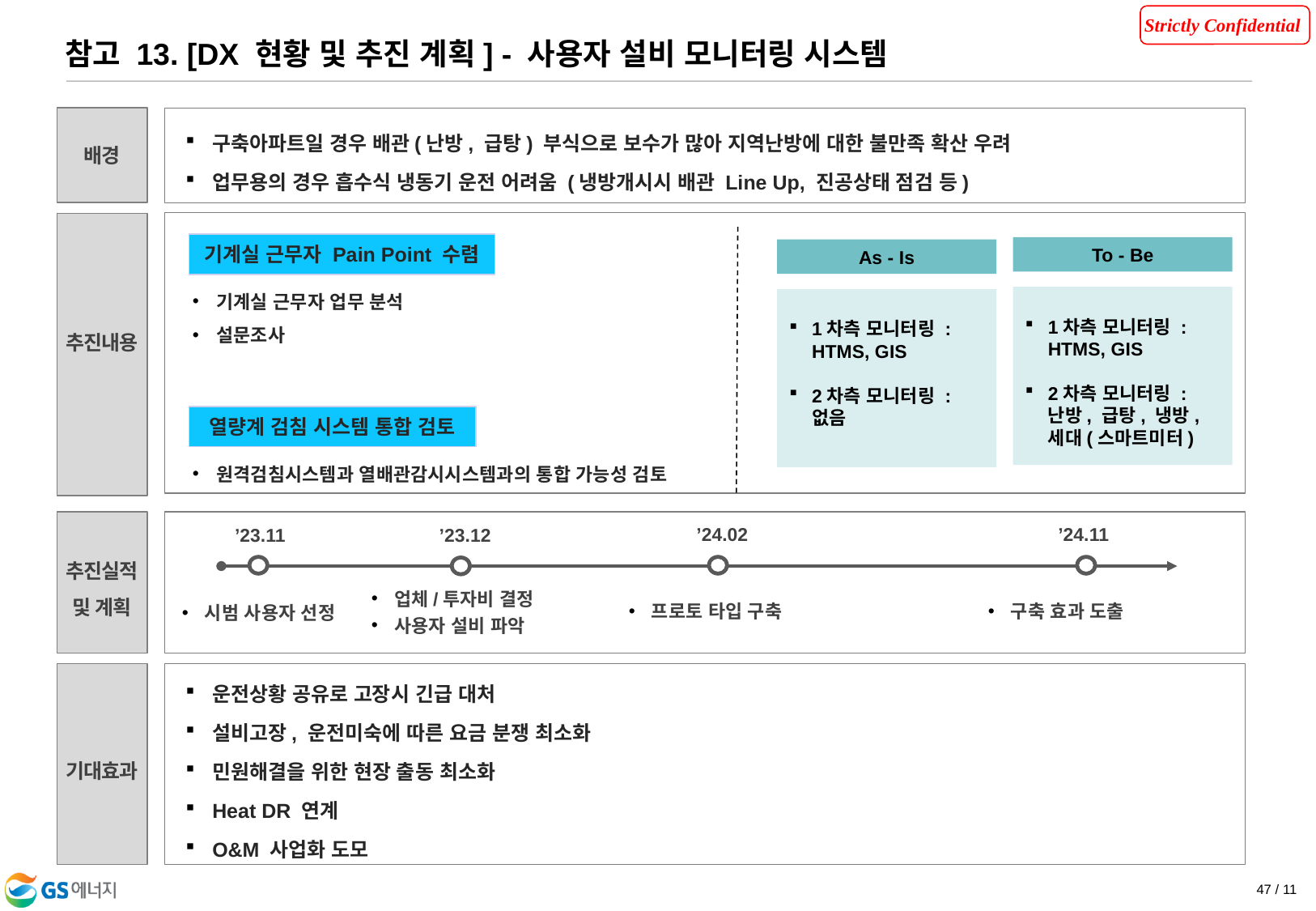

참고 13. [DX 현황 및 추진 계획] - 사용자 설비 모니터링 시스템
배경
구축아파트일 경우 배관(난방, 급탕) 부식으로 보수가 많아 지역난방에 대한 불만족 확산 우려
업무용의 경우 흡수식 냉동기 운전 어려움 (냉방개시시 배관 Line Up, 진공상태 점검 등)

추진내용

기계실 근무자 Pain Point 수렴
To - Be
As - Is
기계실 근무자 업무 분석
설문조사

1차측 모니터링 : HTMS, GIS

2차측 모니터링 :난방, 급탕, 냉방,세대(스마트미터)

1차측 모니터링 : HTMS, GIS

2차측 모니터링 :없음
열량계 검침 시스템 통합 검토
원격검침시스템과 열배관감시시스템과의 통합 가능성 검토

추진실적
및 계획
’24.02
’24.11
’23.12
’23.11

업체/투자비 결정
사용자 설비 파악
시범 사용자 선정
구축 효과 도출
프로토 타입 구축
운전상황 공유로 고장시 긴급 대처
설비고장, 운전미숙에 따른 요금 분쟁 최소화
민원해결을 위한 현장 출동 최소화
Heat DR 연계
O&M 사업화 도모
기대효과